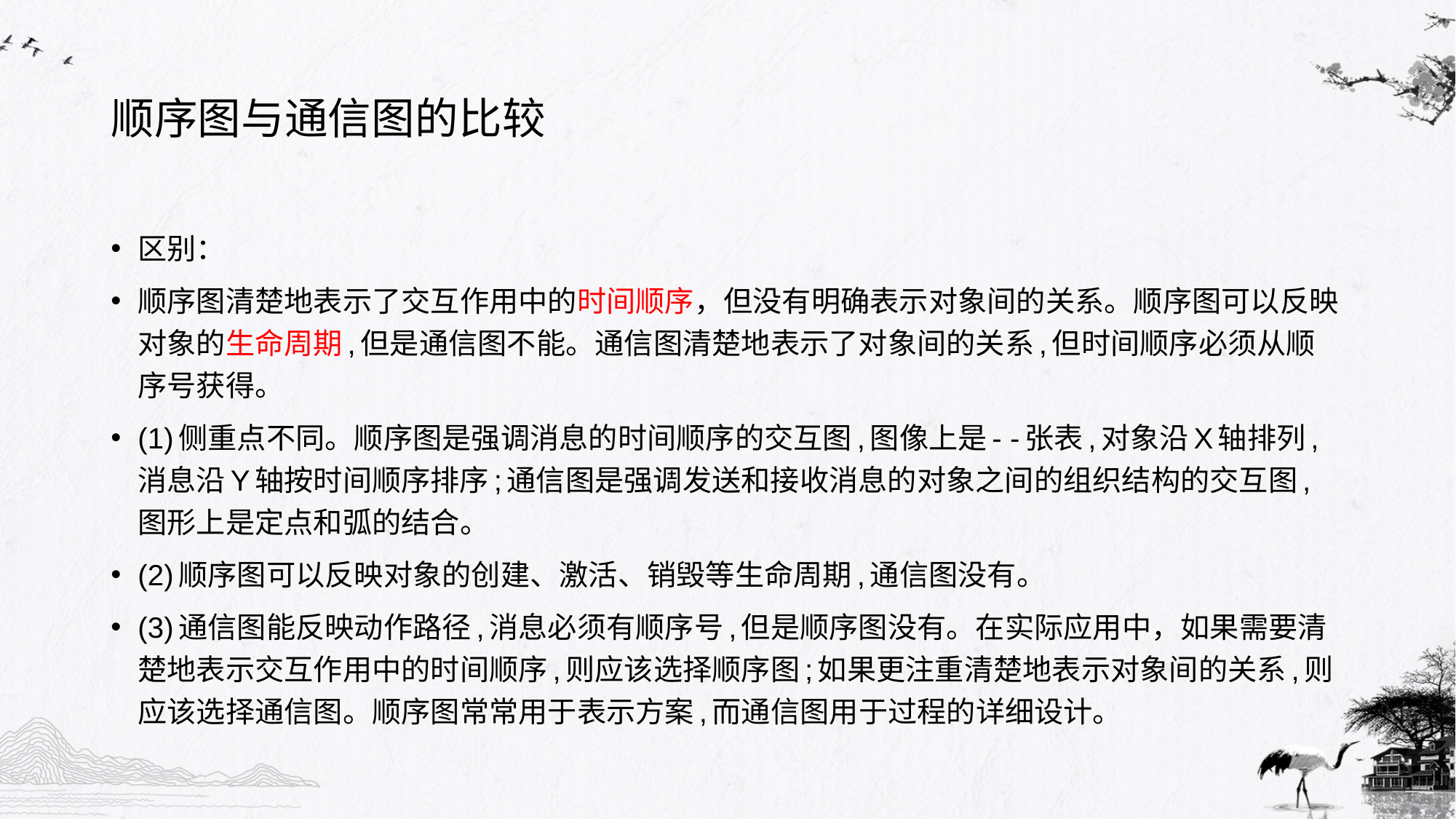

# 顺序图与通信图的比较
区别：
顺序图清楚地表示了交互作用中的时间顺序，但没有明确表示对象间的关系。顺序图可以反映对象的生命周期,但是通信图不能。通信图清楚地表示了对象间的关系,但时间顺序必须从顺序号获得。
(1)侧重点不同。顺序图是强调消息的时间顺序的交互图,图像上是- -张表,对象沿X轴排列,消息沿Y轴按时间顺序排序;通信图是强调发送和接收消息的对象之间的组织结构的交互图,图形上是定点和弧的结合。
(2)顺序图可以反映对象的创建、激活、销毁等生命周期,通信图没有。
(3)通信图能反映动作路径,消息必须有顺序号,但是顺序图没有。在实际应用中，如果需要清楚地表示交互作用中的时间顺序,则应该选择顺序图;如果更注重清楚地表示对象间的关系,则应该选择通信图。顺序图常常用于表示方案,而通信图用于过程的详细设计。